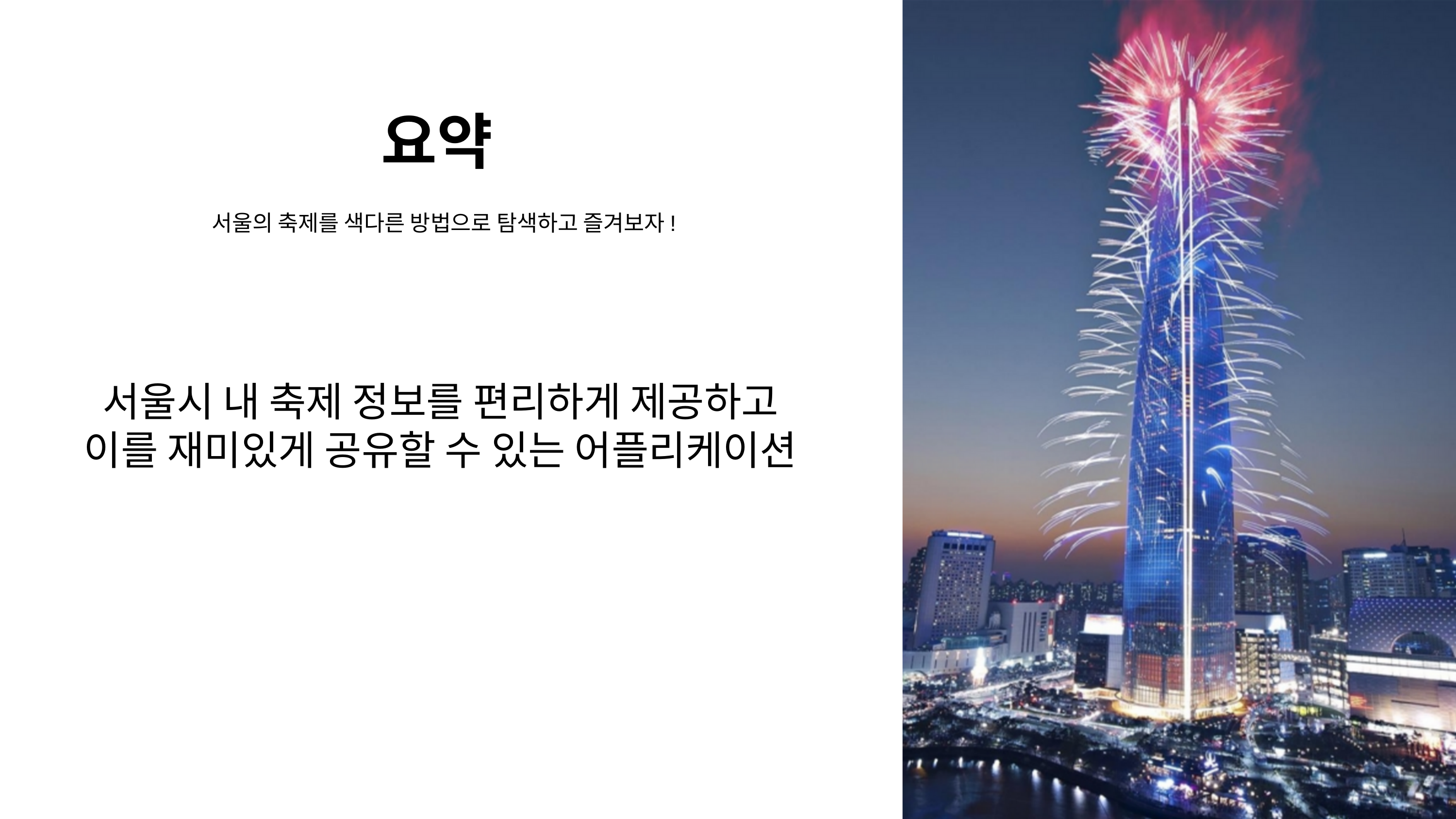

요약
서울의 축제를 색다른 방법으로 탐색하고 즐겨보자!
서울시 내 축제 정보를 편리하게 제공하고
이를 재미있게 공유할 수 있는 어플리케이션